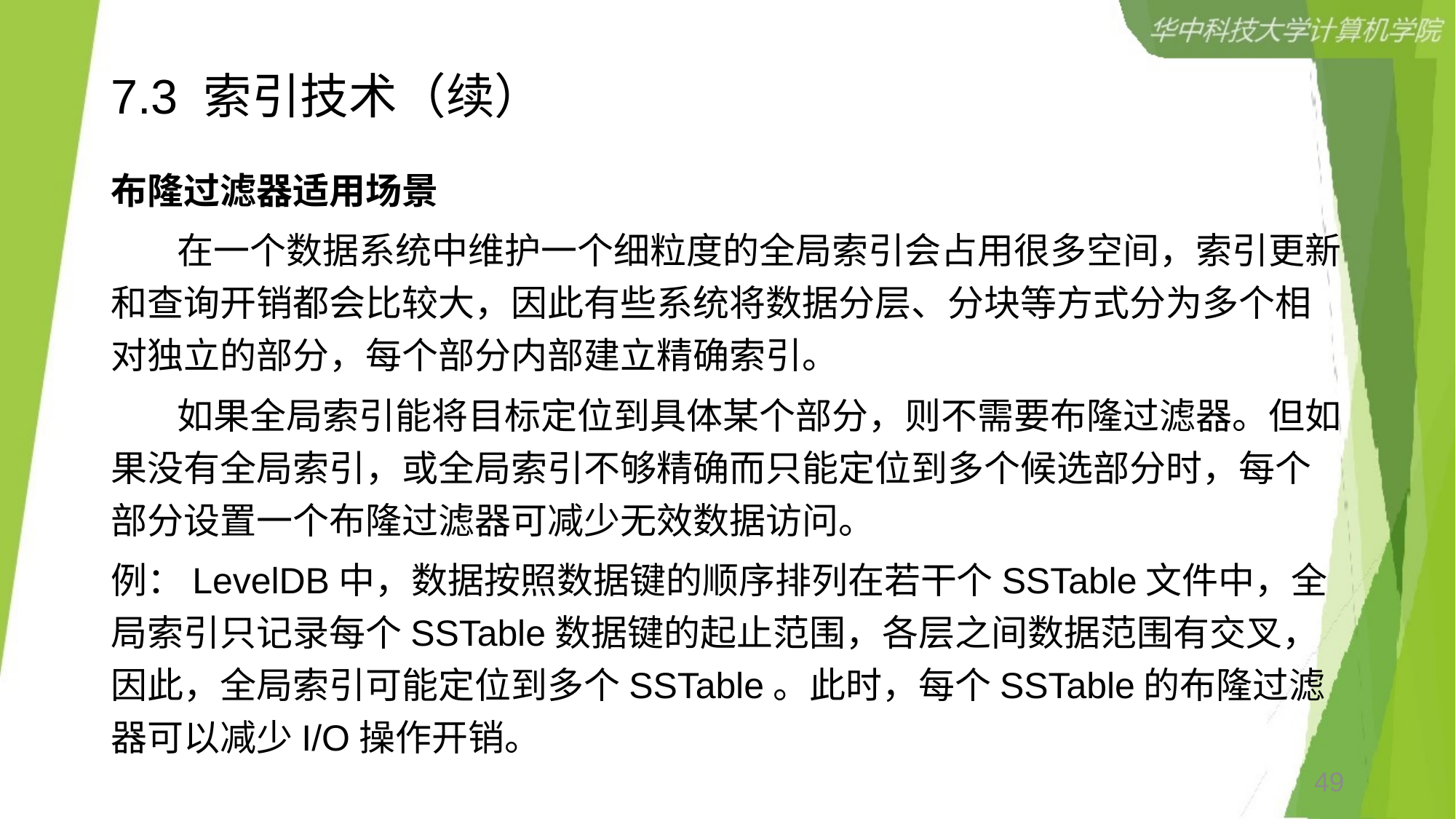

# 7.3 索引技术（续）
布隆过滤器适用场景
       在一个数据系统中维护一个细粒度的全局索引会占用很多空间，索引更新和查询开销都会比较大，因此有些系统将数据分层、分块等方式分为多个相对独立的部分，每个部分内部建立精确索引。
       如果全局索引能将目标定位到具体某个部分，则不需要布隆过滤器。但如果没有全局索引，或全局索引不够精确而只能定位到多个候选部分时，每个部分设置一个布隆过滤器可减少无效数据访问。
例：LevelDB中，数据按照数据键的顺序排列在若干个SSTable文件中，全局索引只记录每个SSTable数据键的起止范围，各层之间数据范围有交叉，因此，全局索引可能定位到多个SSTable。此时，每个SSTable的布隆过滤器可以减少I/O操作开销。
49